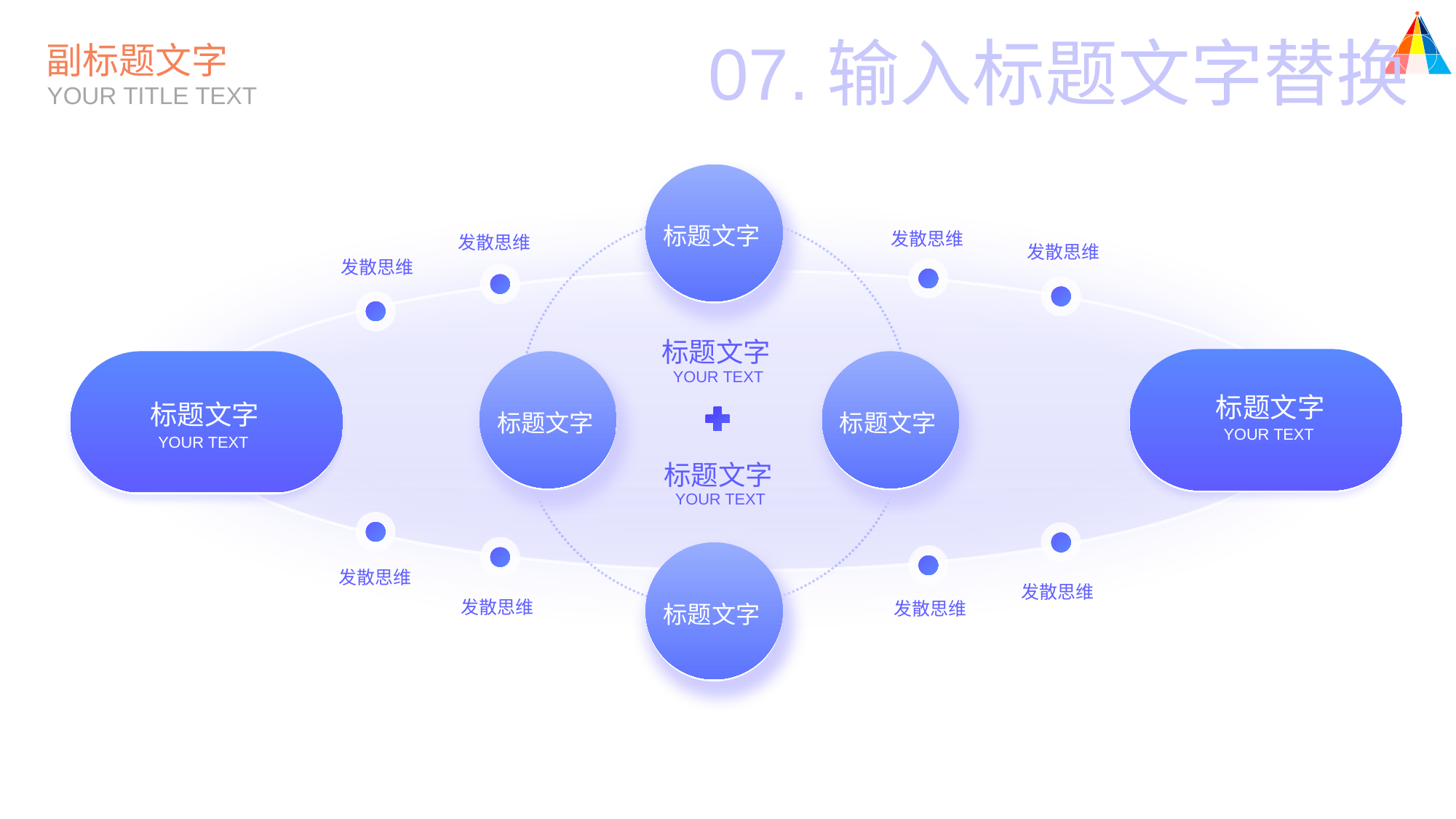

07.输入标题文字替换
副标题文字
YOUR TITLE TEXT

标题文字

发散思维
发散思维
发散思维
发散思维

标题文字

标题文字

标题文字
YOUR TEXT
标题文字
标题文字

YOUR TEXT
YOUR TEXT
标题文字
YOUR TEXT

标题文字

发散思维
发散思维
发散思维
发散思维